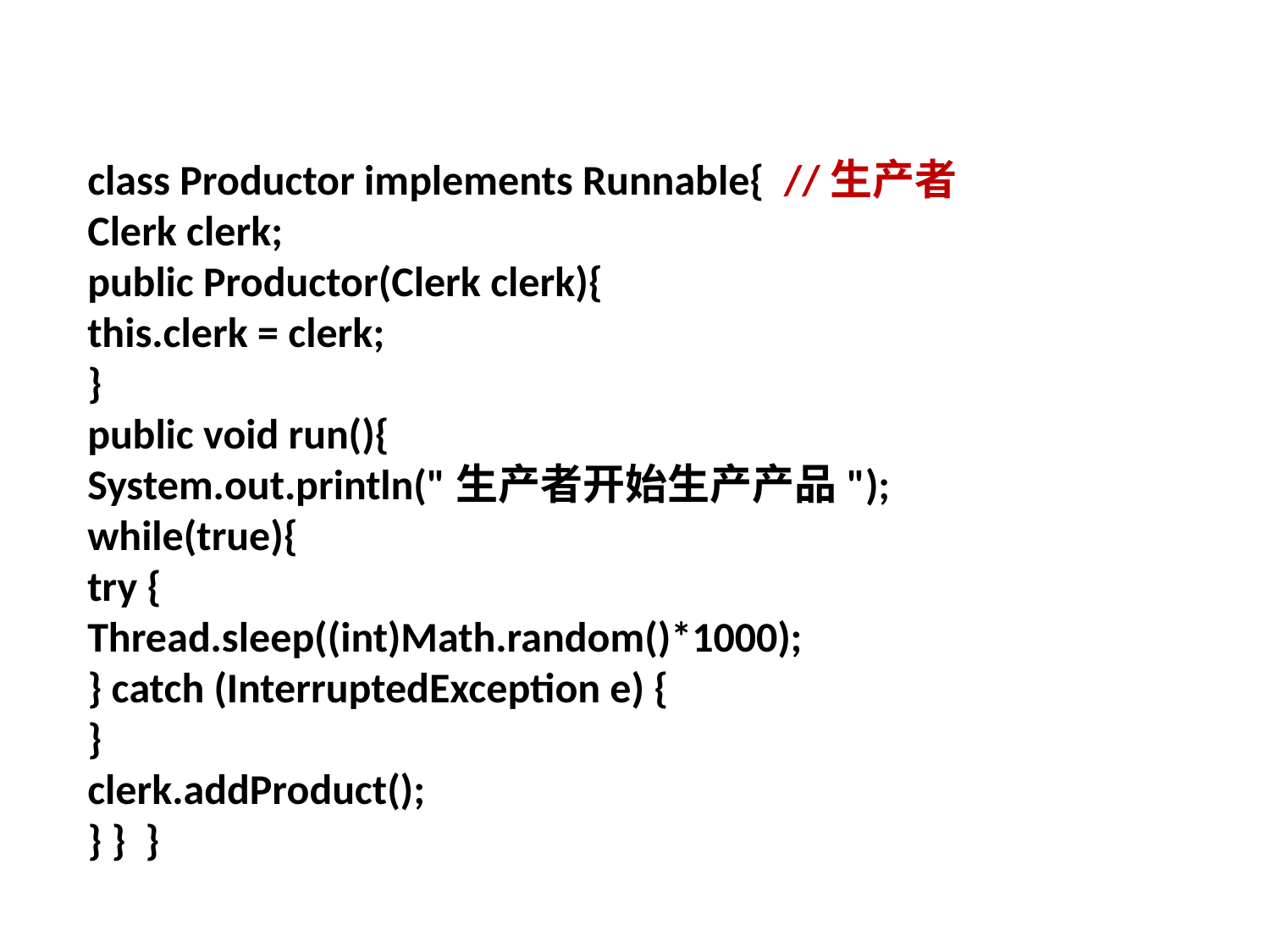

class Productor implements Runnable{  //生产者
Clerk clerk;
public Productor(Clerk clerk){
this.clerk = clerk;
}
public void run(){
System.out.println("生产者开始生产产品");
while(true){
try {
Thread.sleep((int)Math.random()*1000);
} catch (InterruptedException e) {
}
clerk.addProduct();
} }  }